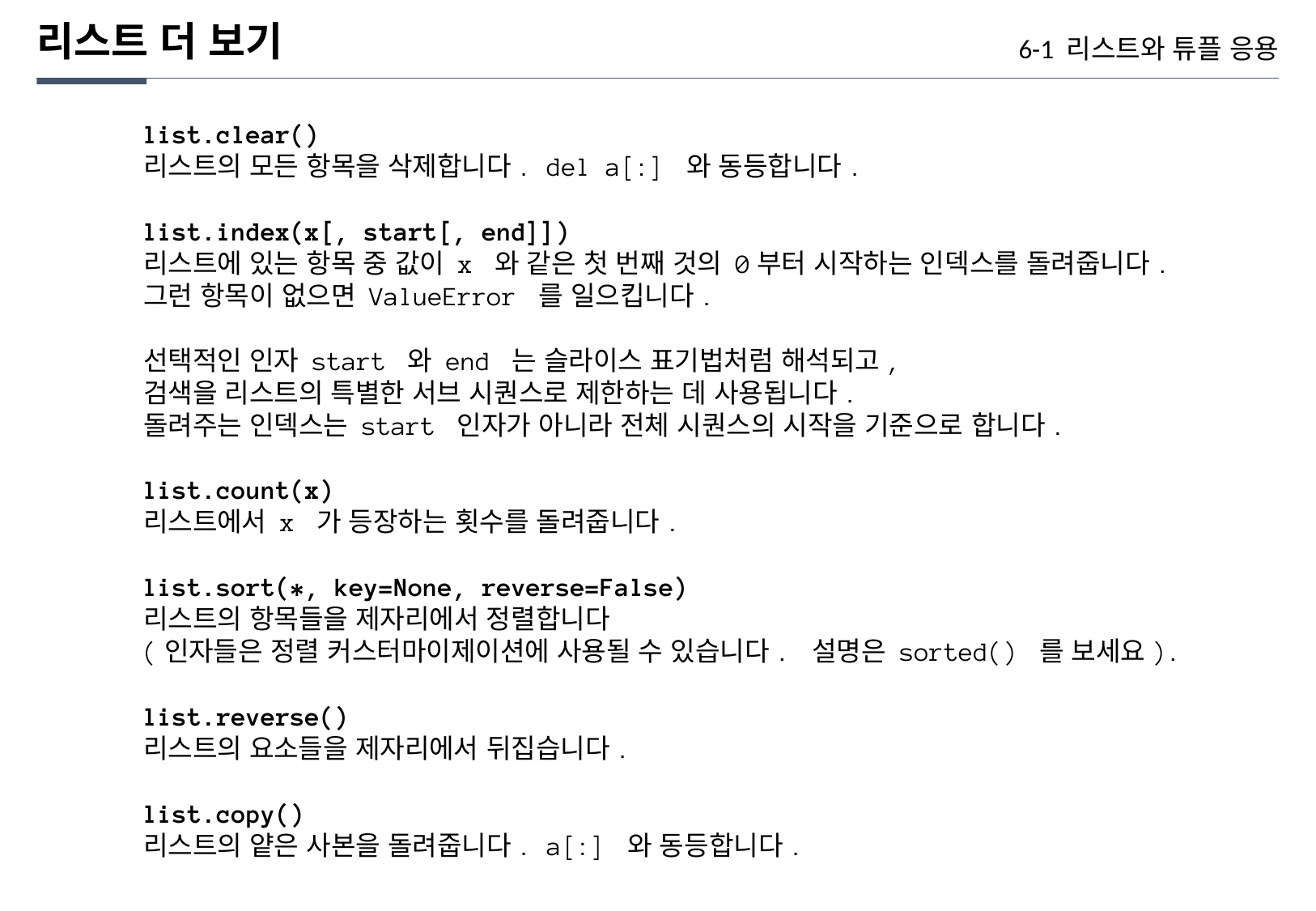

리스트 더 보기
6-1 리스트와 튜플 응용
list.clear()
리스트의 모든 항목을 삭제합니다. del a[:] 와 동등합니다.

list.index(x[, start[, end]])
리스트에 있는 항목 중 값이 x 와 같은 첫 번째 것의 0부터 시작하는 인덱스를 돌려줍니다.
그런 항목이 없으면 ValueError 를 일으킵니다.

선택적인 인자 start 와 end 는 슬라이스 표기법처럼 해석되고,
검색을 리스트의 특별한 서브 시퀀스로 제한하는 데 사용됩니다.
돌려주는 인덱스는 start 인자가 아니라 전체 시퀀스의 시작을 기준으로 합니다.

list.count(x)
리스트에서 x 가 등장하는 횟수를 돌려줍니다.

list.sort(*, key=None, reverse=False)
리스트의 항목들을 제자리에서 정렬합니다
(인자들은 정렬 커스터마이제이션에 사용될 수 있습니다. 설명은 sorted() 를 보세요).

list.reverse()
리스트의 요소들을 제자리에서 뒤집습니다.

list.copy()
리스트의 얕은 사본을 돌려줍니다. a[:] 와 동등합니다.